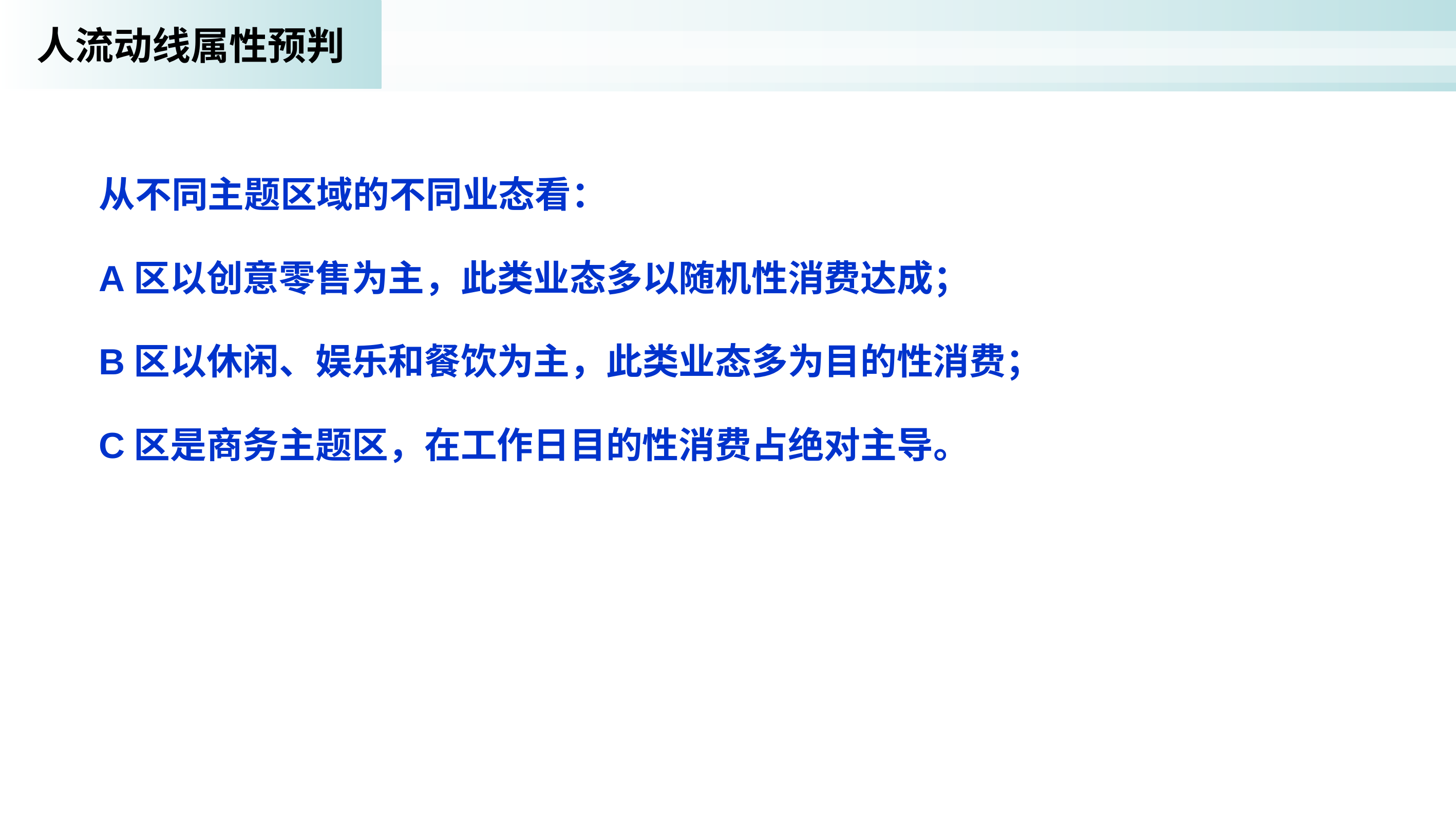

人流动线属性预判
从不同主题区域的不同业态看：
A区以创意零售为主，此类业态多以随机性消费达成；
B区以休闲、娱乐和餐饮为主，此类业态多为目的性消费；
C区是商务主题区，在工作日目的性消费占绝对主导。